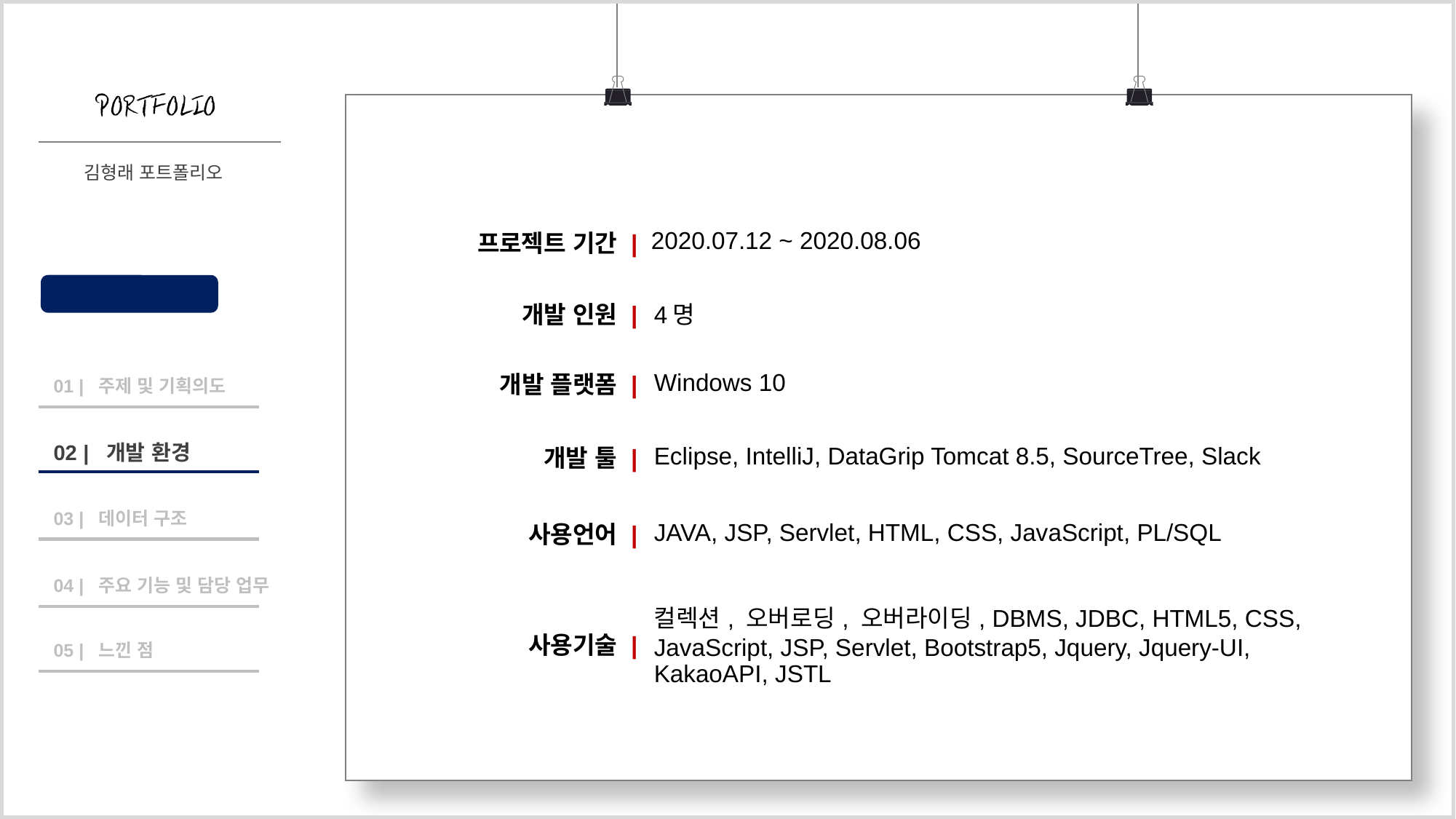

| 프로젝트 기간 | | 2020.07.12 ~ 2020.08.06 |
| --- | --- |
| 개발 인원 | | 4명 |
| 개발 플랫폼 | | Windows 10 |
| 개발 툴 | | Eclipse, IntelliJ, DataGrip Tomcat 8.5, SourceTree, Slack |
| 사용언어 | | JAVA, JSP, Servlet, HTML, CSS, JavaScript, PL/SQL |
| 사용기술 | | 컬렉션, 오버로딩, 오버라이딩, DBMS, JDBC, HTML5, CSS, JavaScript, JSP, Servlet, Bootstrap5, Jquery, Jquery-UI, KakaoAPI, JSTL |